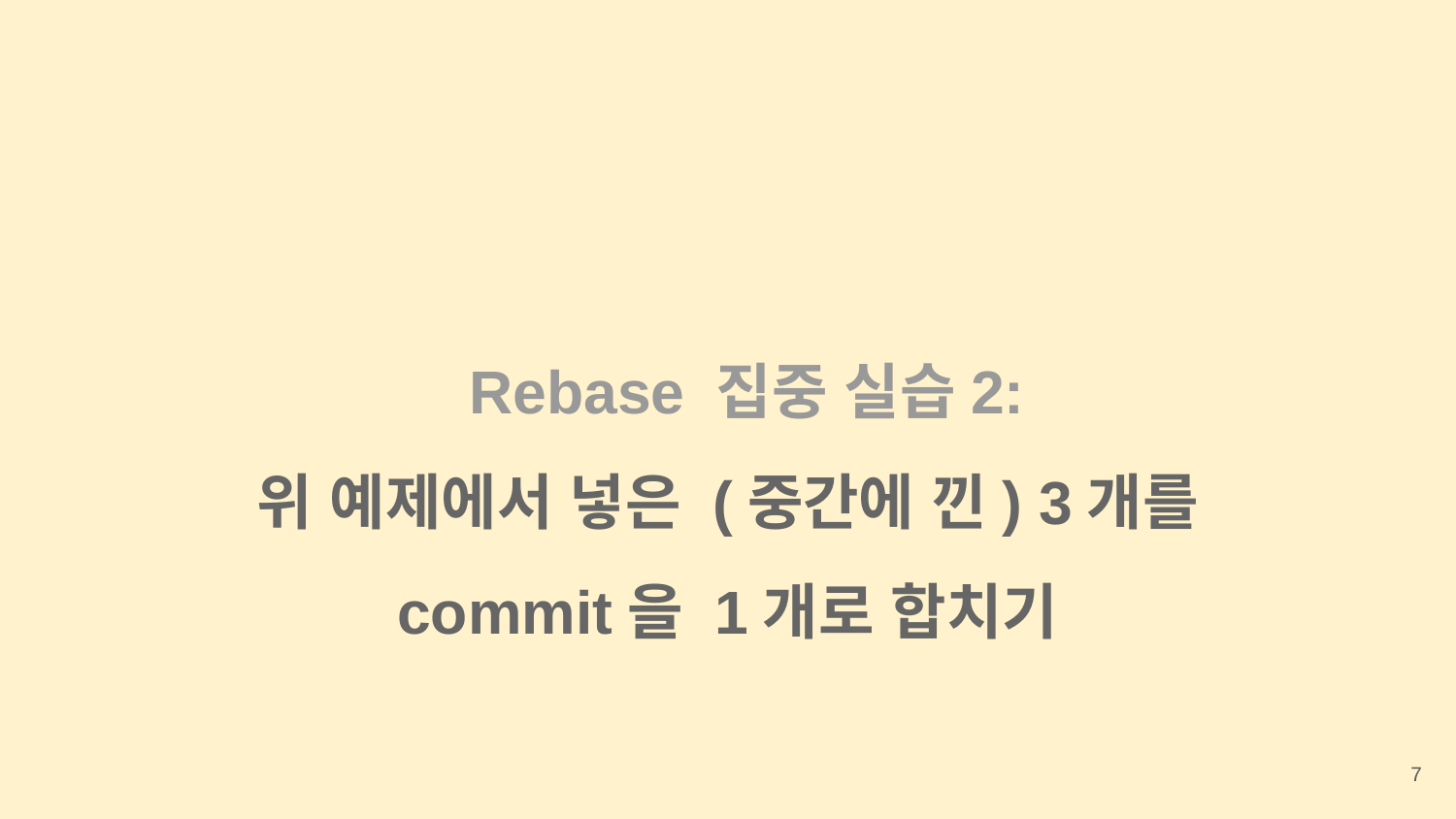

Rebase 집중 실습2:
위 예제에서 넣은 (중간에 낀) 3개를
commit을 1개로 합치기

7